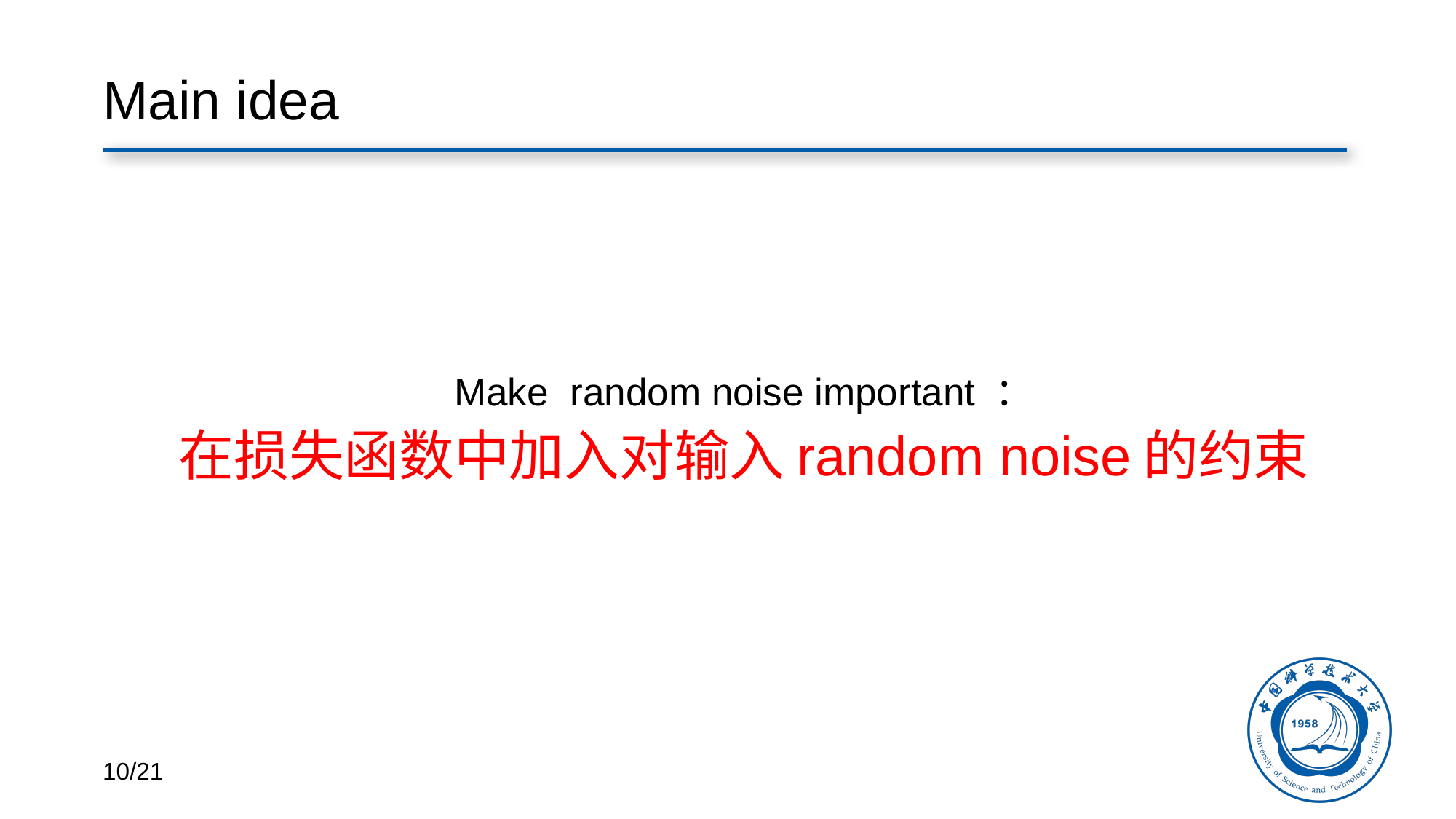

# Main idea
Make  random noise important ：
在损失函数中加入对输入random noise的约束
10/21